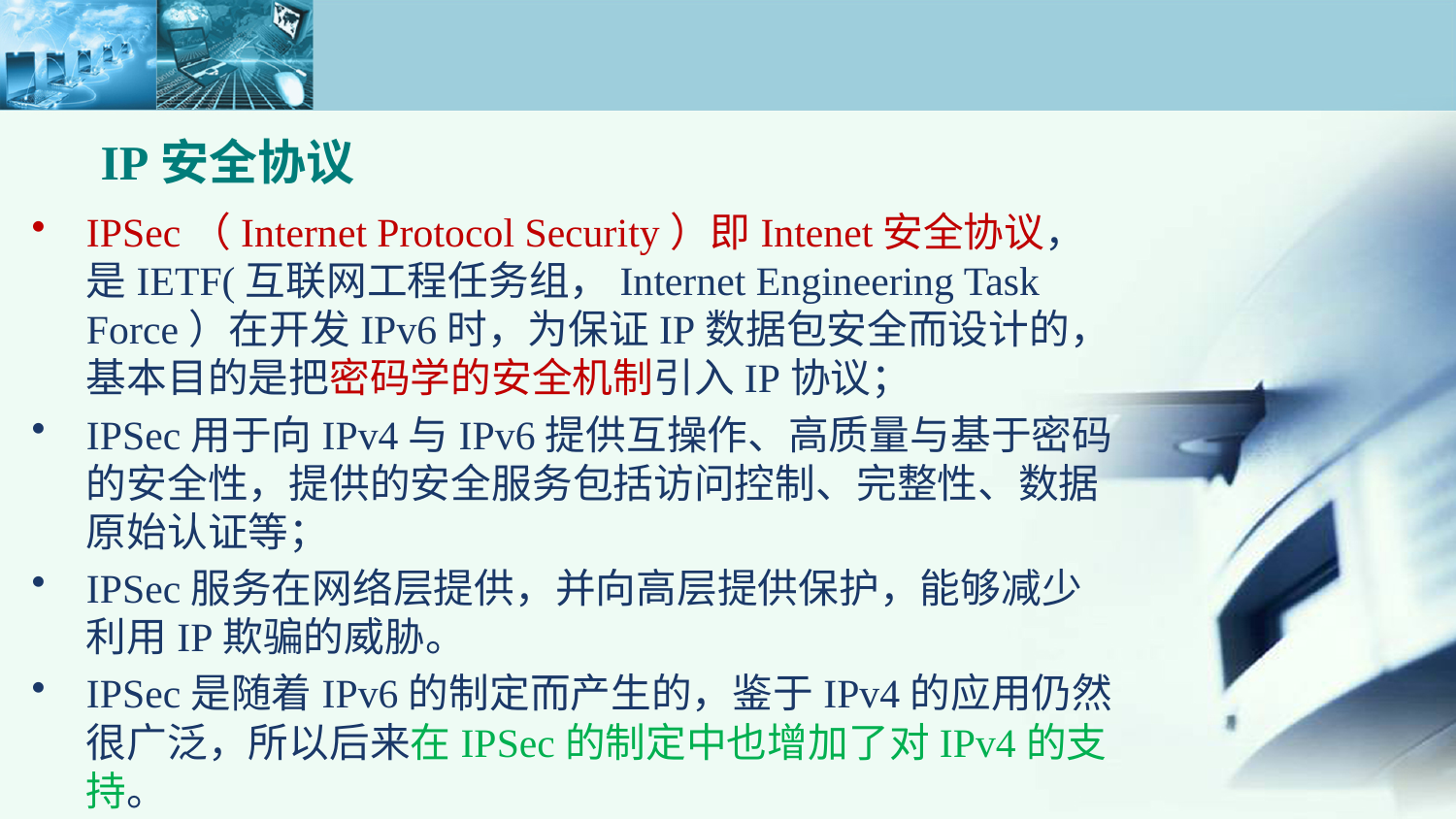

# IP安全协议
IPSec（Internet Protocol Security）即Intenet安全协议，是IETF(互联网工程任务组，Internet Engineering Task Force）在开发IPv6时，为保证IP数据包安全而设计的，基本目的是把密码学的安全机制引入IP协议；
IPSec用于向IPv4与IPv6提供互操作、高质量与基于密码的安全性，提供的安全服务包括访问控制、完整性、数据原始认证等；
IPSec服务在网络层提供，并向高层提供保护，能够减少利用IP欺骗的威胁。
IPSec是随着IPv6的制定而产生的，鉴于IPv4的应用仍然很广泛，所以后来在IPSec的制定中也增加了对IPv4的支持。